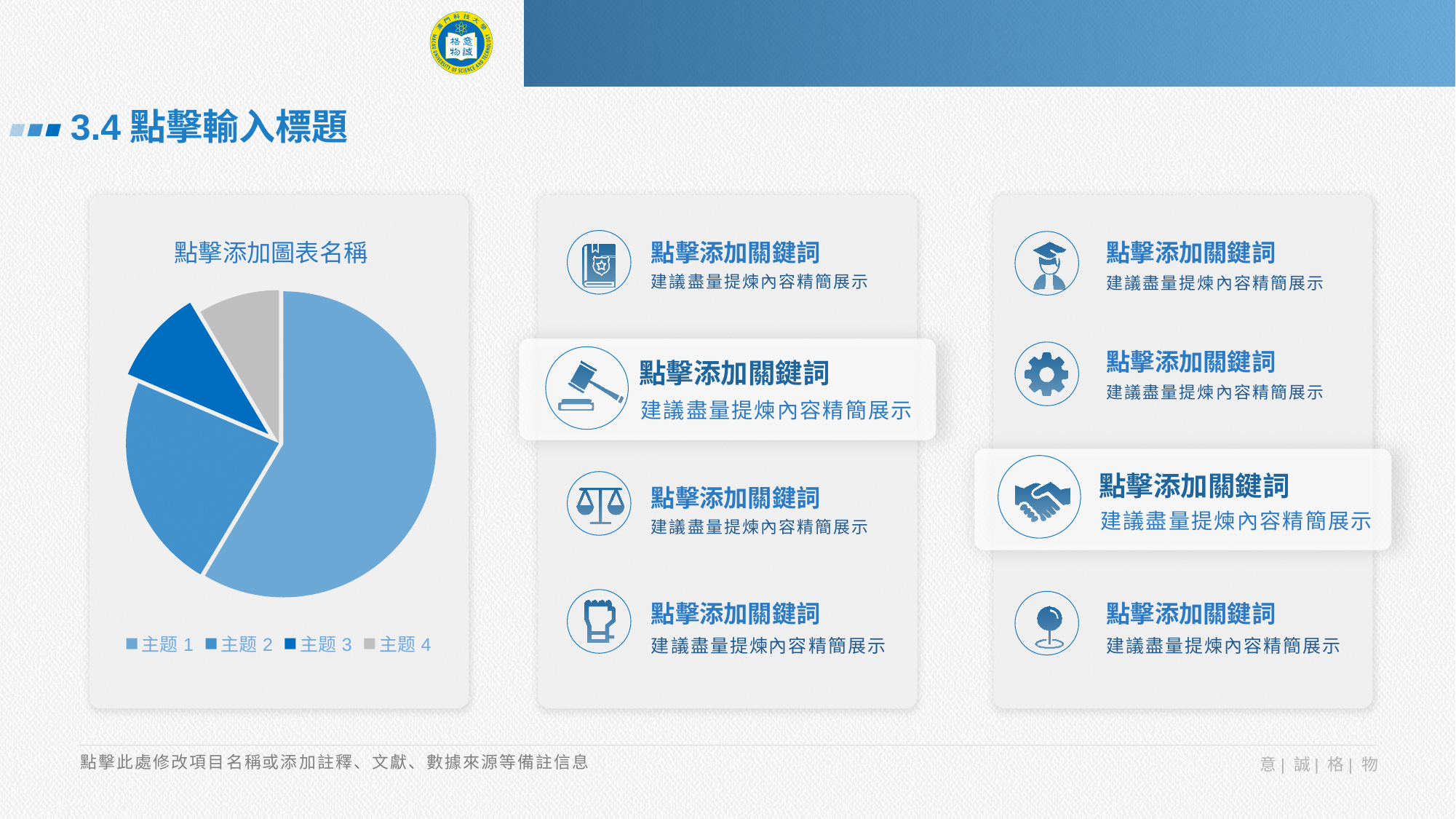

3.4點擊輸入標題

點擊添加圖表名稱
點擊添加關鍵詞
點擊添加關鍵詞
建議盡量提煉內容精簡展示
建議盡量提煉內容精簡展示

### Chart

| Category | 销售额 |
|---|---|
| 主题1 | 8.2 |
| 主题2 | 3.2 |
| 主题3 | 1.4 |
| 主题4 | 1.2 |

點擊添加關鍵詞
建議盡量提煉內容精簡展示
點擊添加關鍵詞

建議盡量提煉內容精簡展示

點擊添加關鍵詞
建議盡量提煉內容精簡展示

點擊添加關鍵詞
建議盡量提煉內容精簡展示

點擊添加關鍵詞
點擊添加關鍵詞
建議盡量提煉內容精簡展示
建議盡量提煉內容精簡展示
點擊此處修改項目名稱或添加註釋、文獻、數據來源等備註信息